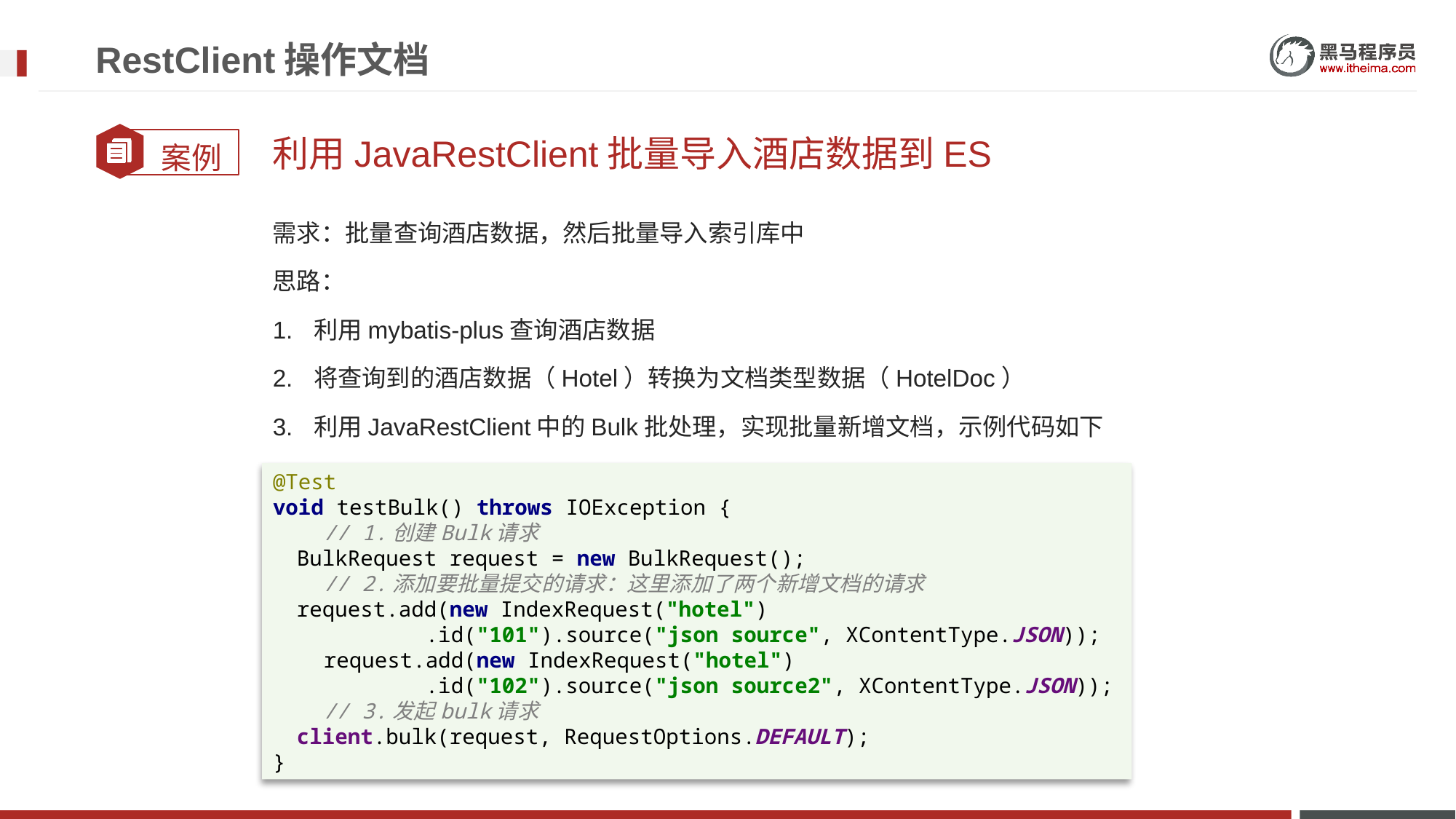

# RestClient操作文档
利用JavaRestClient批量导入酒店数据到ES
需求：批量查询酒店数据，然后批量导入索引库中
思路：
利用mybatis-plus查询酒店数据
将查询到的酒店数据（Hotel）转换为文档类型数据（HotelDoc）
利用JavaRestClient中的Bulk批处理，实现批量新增文档，示例代码如下
@Test
void testBulk() throws IOException {
    // 1.创建Bulk请求
    BulkRequest request = new BulkRequest();
    // 2.添加要批量提交的请求：这里添加了两个新增文档的请求
    request.add(new IndexRequest("hotel")
            .id("101").source("json source", XContentType.JSON));
    request.add(new IndexRequest("hotel")
            .id("102").source("json source2", XContentType.JSON));
    // 3.发起bulk请求
    client.bulk(request, RequestOptions.DEFAULT);
}